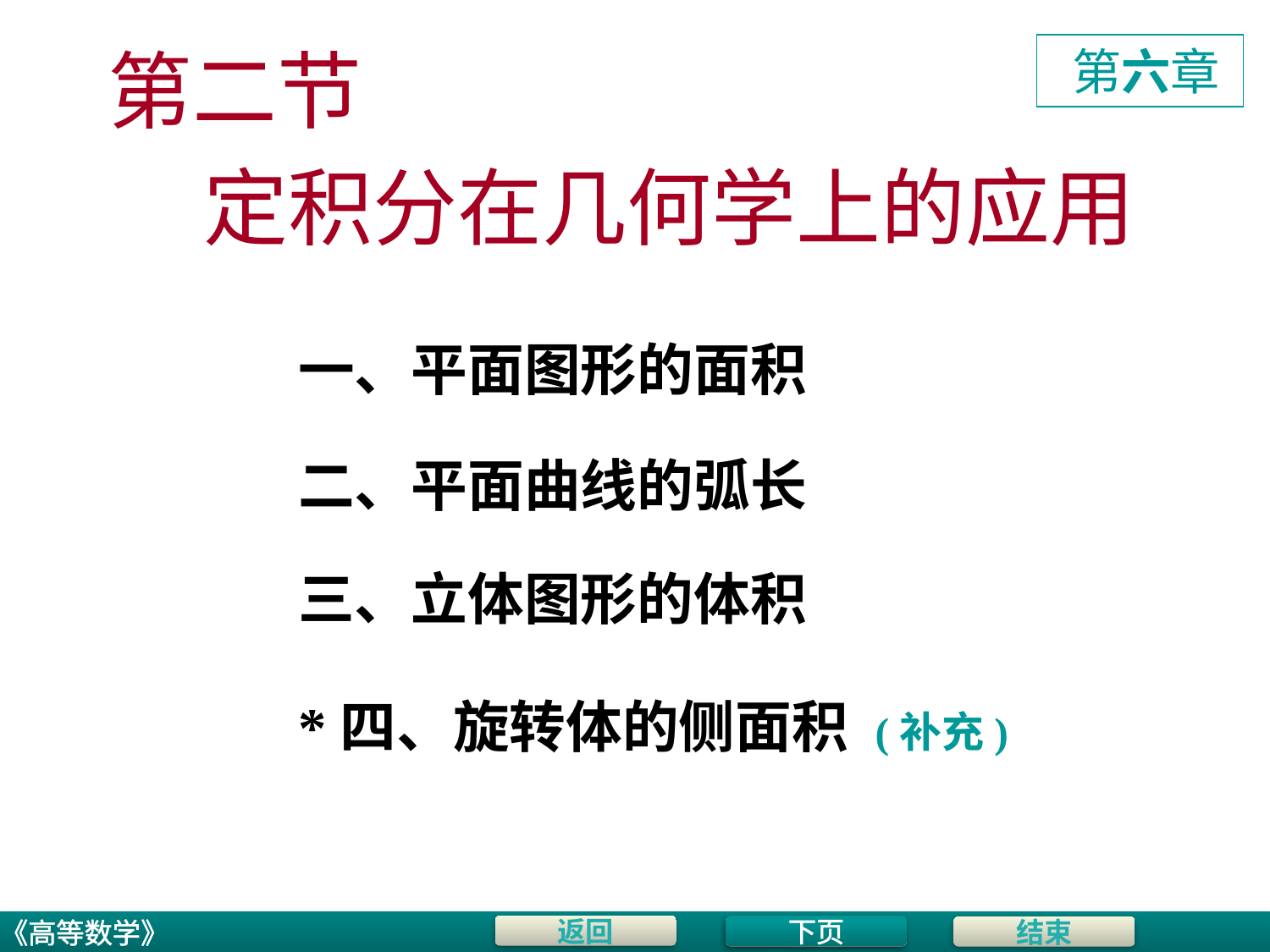

# 第二节
 第六章
定积分在几何学上的应用
一、平面图形的面积

二、平面曲线的弧长
三、立体图形的体积
*四、旋转体的侧面积 (补充)
下页